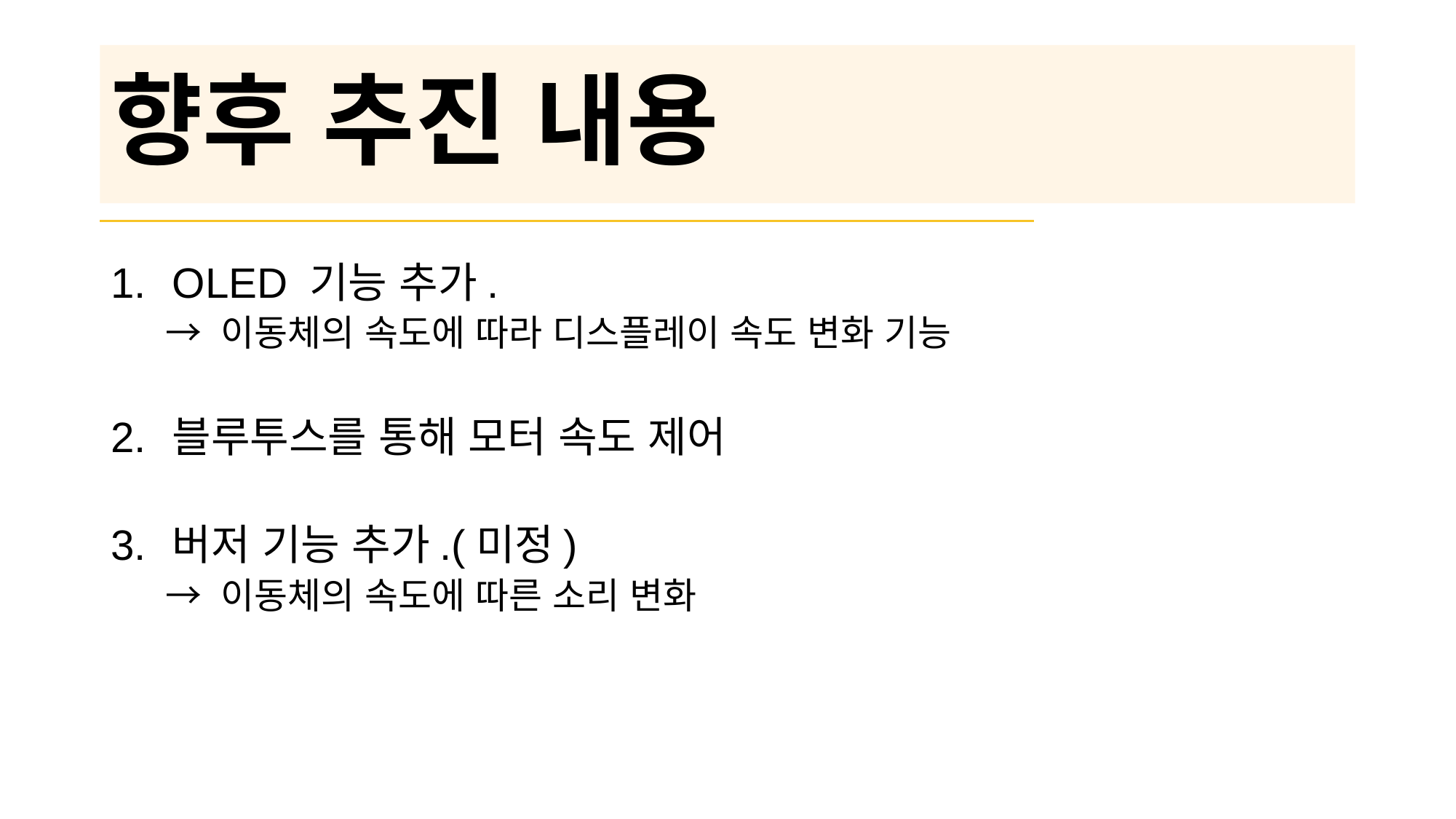

# 향후 추진 내용
OLED 기능 추가.
→ 이동체의 속도에 따라 디스플레이 속도 변화 기능

블루투스를 통해 모터 속도 제어

버저 기능 추가.(미정)
→ 이동체의 속도에 따른 소리 변화
7